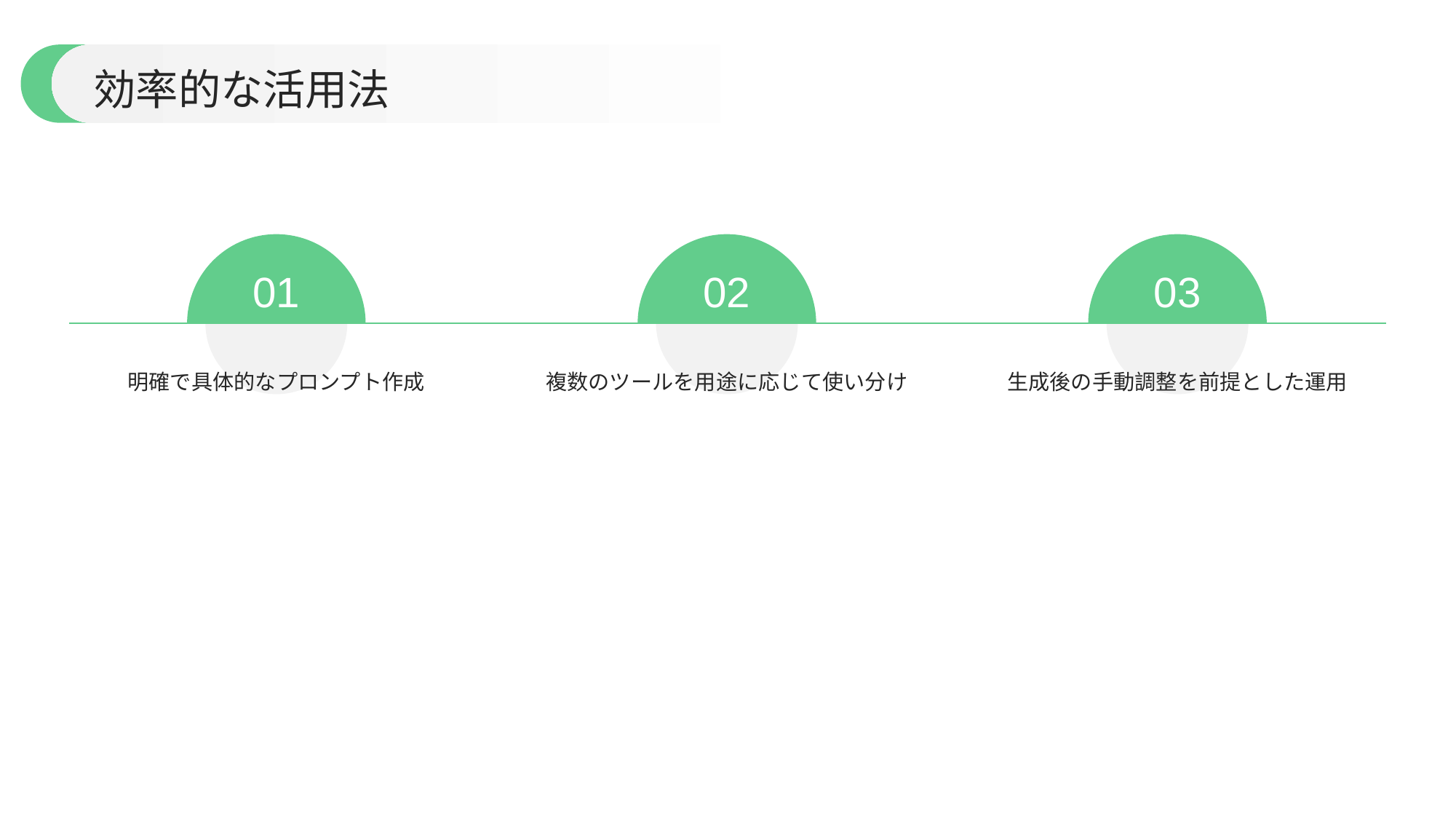

効率的な活用法

01
02
03
明確で具体的なプロンプト作成
複数のツールを用途に応じて使い分け
生成後の手動調整を前提とした運用